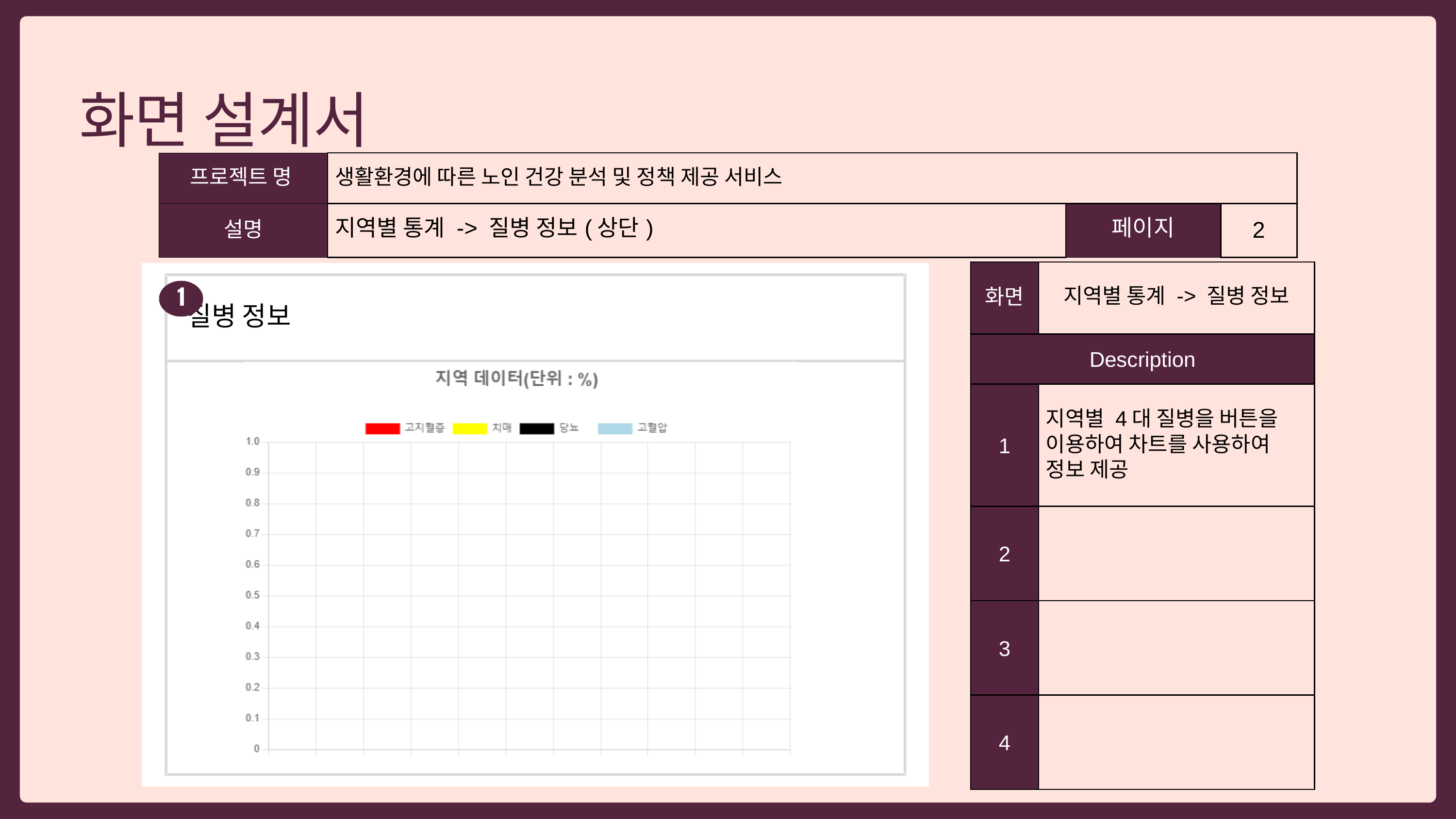

화면 설계서
| 프로젝트 명 | 생활환경에 따른 노인 건강 분석 및 정책 제공 서비스 | 생활환경에 따른 노인 건강 분석 및 정책 제공 서비스 | 생활환경에 따른 노인 건강 분석 및 정책 제공 서비스 |
| --- | --- | --- | --- |
| 설명 | 지역별 통계 -> 질병 정보(상단) | 페이지 | 2 |
| 화면 | 지역별 통계 -> 질병 정보 |
| --- | --- |
| Description | Description |
| 1 | 지역별 4대 질병을 버튼을 이용하여 차트를 사용하여 정보 제공 |
| 2 |  |
| 3 |  |
| 4 |  |

ㄴ

1

질병 정보